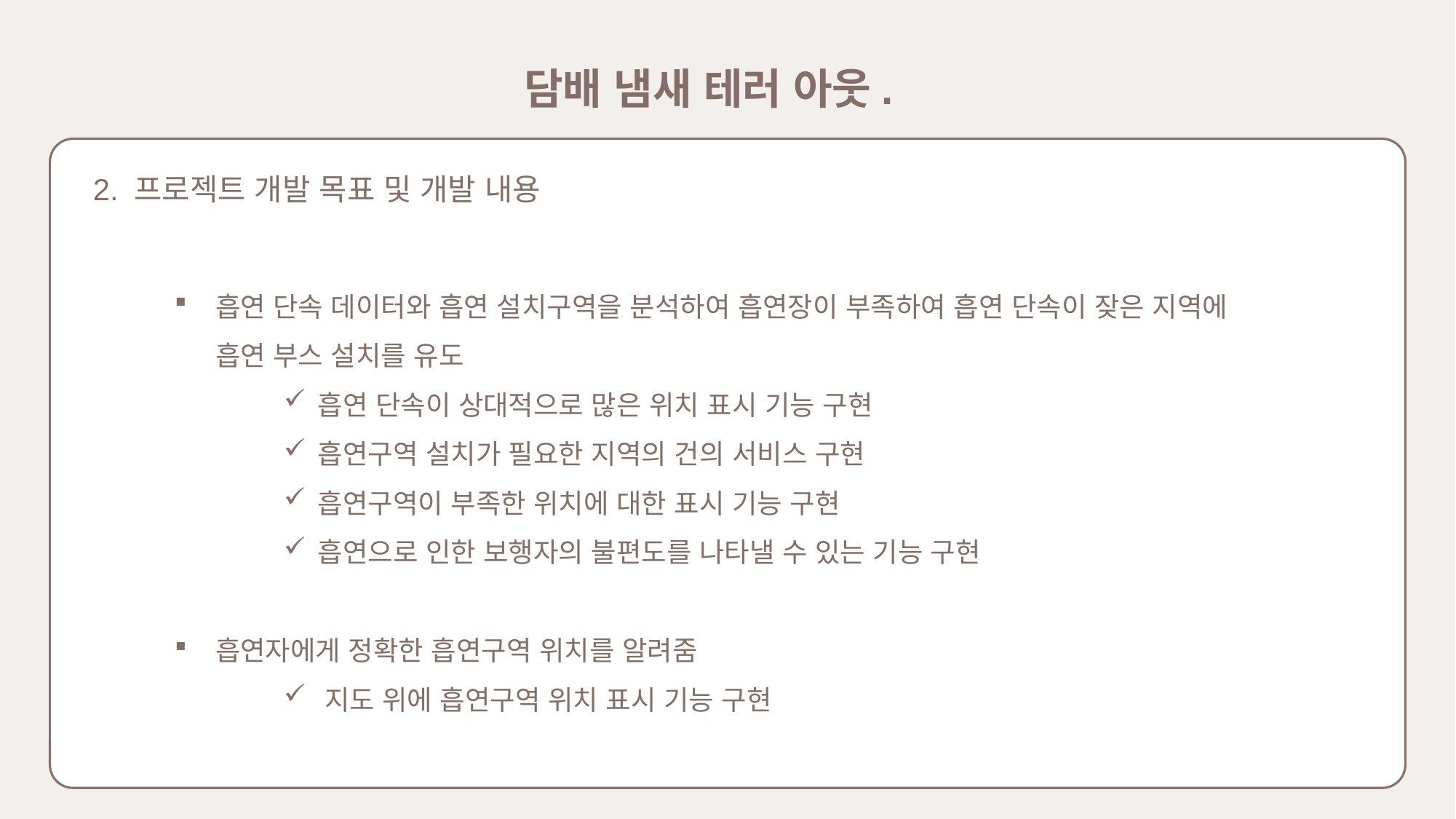

담배 냄새 테러 아웃.

2. 프로젝트 개발 목표 및 개발 내용
흡연 단속 데이터와 흡연 설치구역을 분석하여 흡연장이 부족하여 흡연 단속이 잦은 지역에 흡연 부스 설치를 유도
흡연 단속이 상대적으로 많은 위치 표시 기능 구현
흡연구역 설치가 필요한 지역의 건의 서비스 구현
흡연구역이 부족한 위치에 대한 표시 기능 구현
흡연으로 인한 보행자의 불편도를 나타낼 수 있는 기능 구현

흡연자에게 정확한 흡연구역 위치를 알려줌
지도 위에 흡연구역 위치 표시 기능 구현